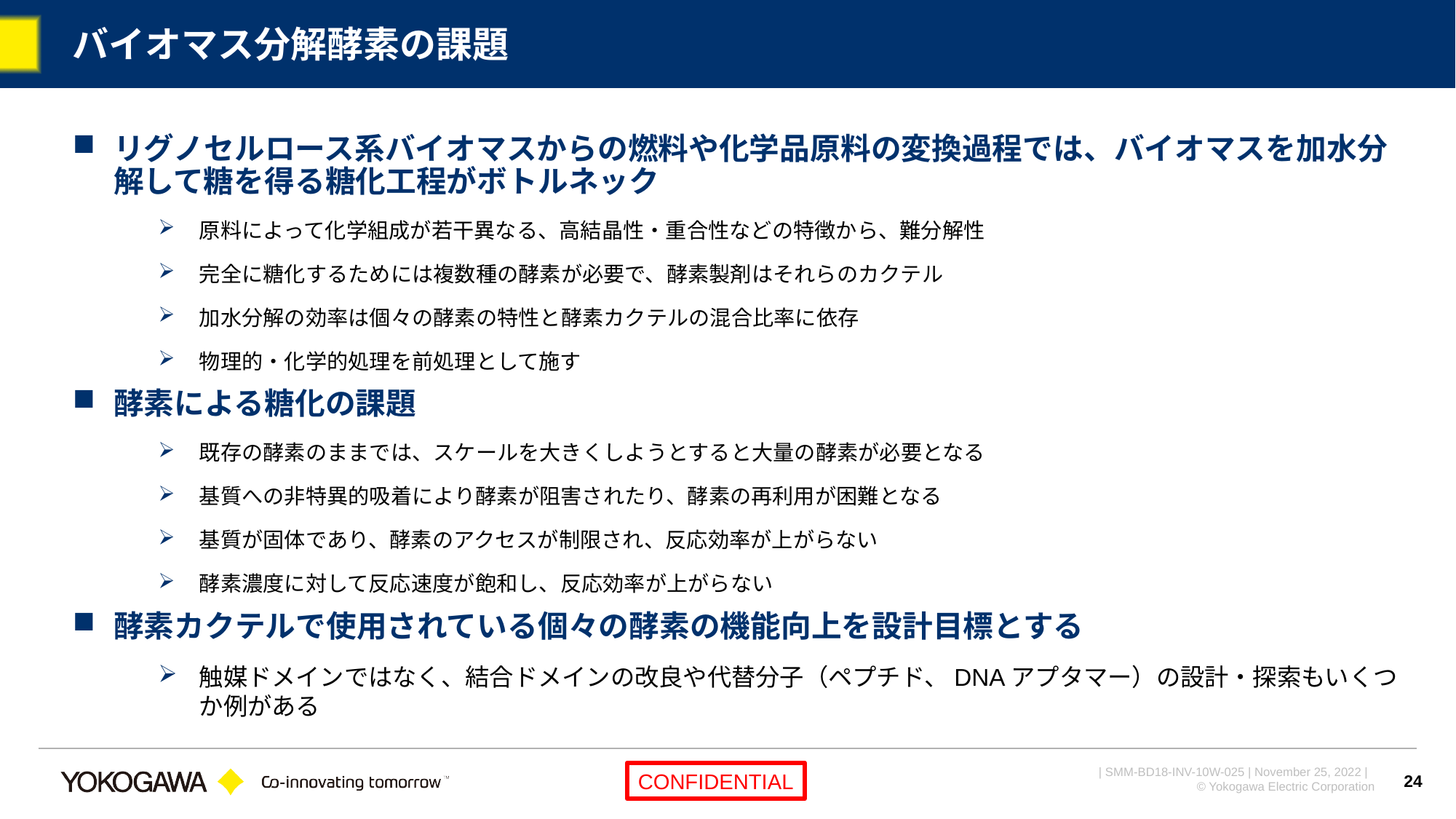

# バイオマス分解酵素の課題
リグノセルロース系バイオマスからの燃料や化学品原料の変換過程では、バイオマスを加水分解して糖を得る糖化工程がボトルネック
原料によって化学組成が若干異なる、高結晶性・重合性などの特徴から、難分解性
完全に糖化するためには複数種の酵素が必要で、酵素製剤はそれらのカクテル
加水分解の効率は個々の酵素の特性と酵素カクテルの混合比率に依存
物理的・化学的処理を前処理として施す
酵素による糖化の課題
既存の酵素のままでは、スケールを大きくしようとすると大量の酵素が必要となる
基質への非特異的吸着により酵素が阻害されたり、酵素の再利用が困難となる
基質が固体であり、酵素のアクセスが制限され、反応効率が上がらない
酵素濃度に対して反応速度が飽和し、反応効率が上がらない
酵素カクテルで使用されている個々の酵素の機能向上を設計目標とする
触媒ドメインではなく、結合ドメインの改良や代替分子（ペプチド、DNAアプタマー）の設計・探索もいくつか例がある

24